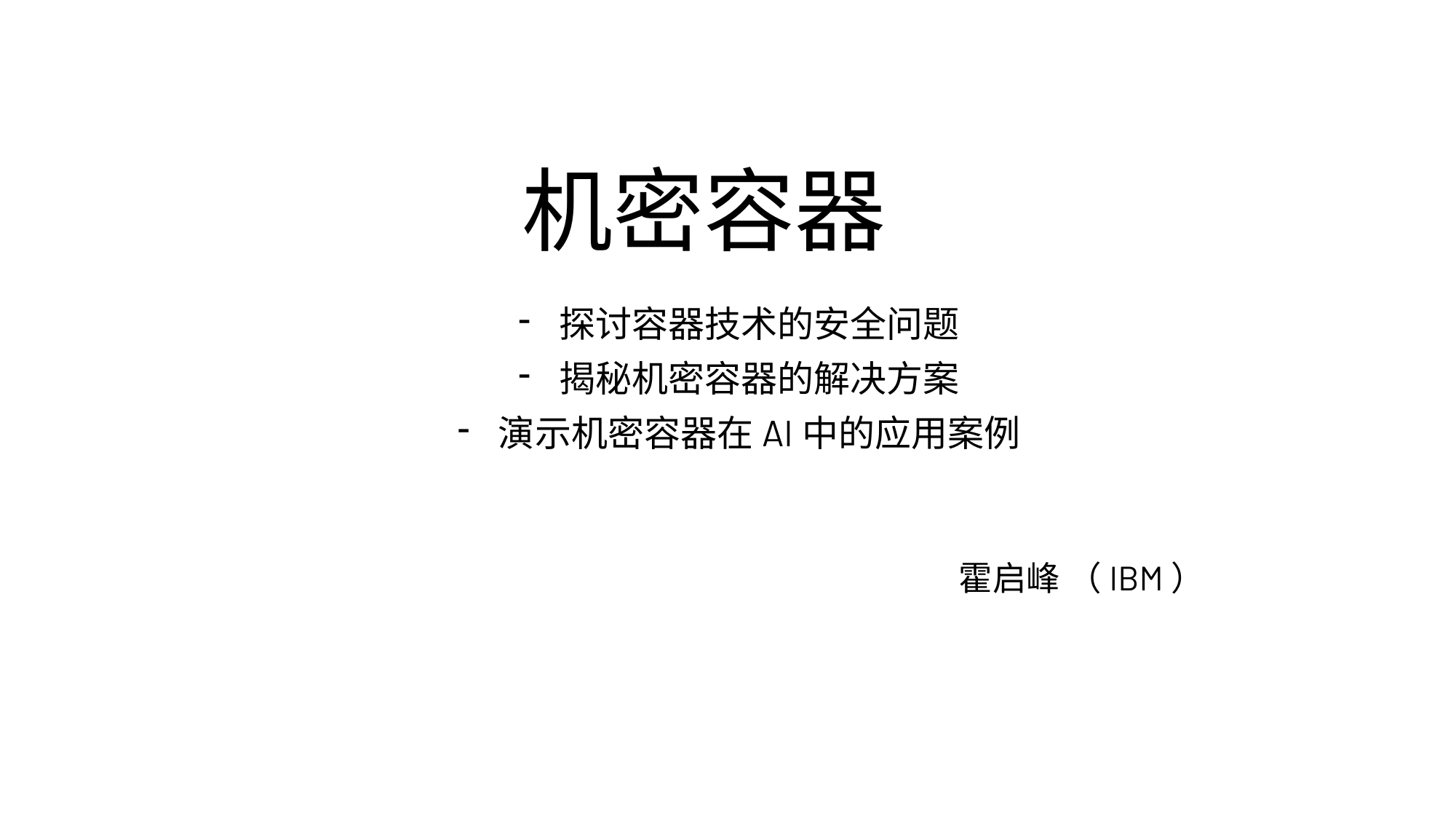

# 机密容器
探讨容器技术的安全问题
揭秘机密容器的解决方案
演示机密容器在AI中的应用案例
霍启峰 （IBM）